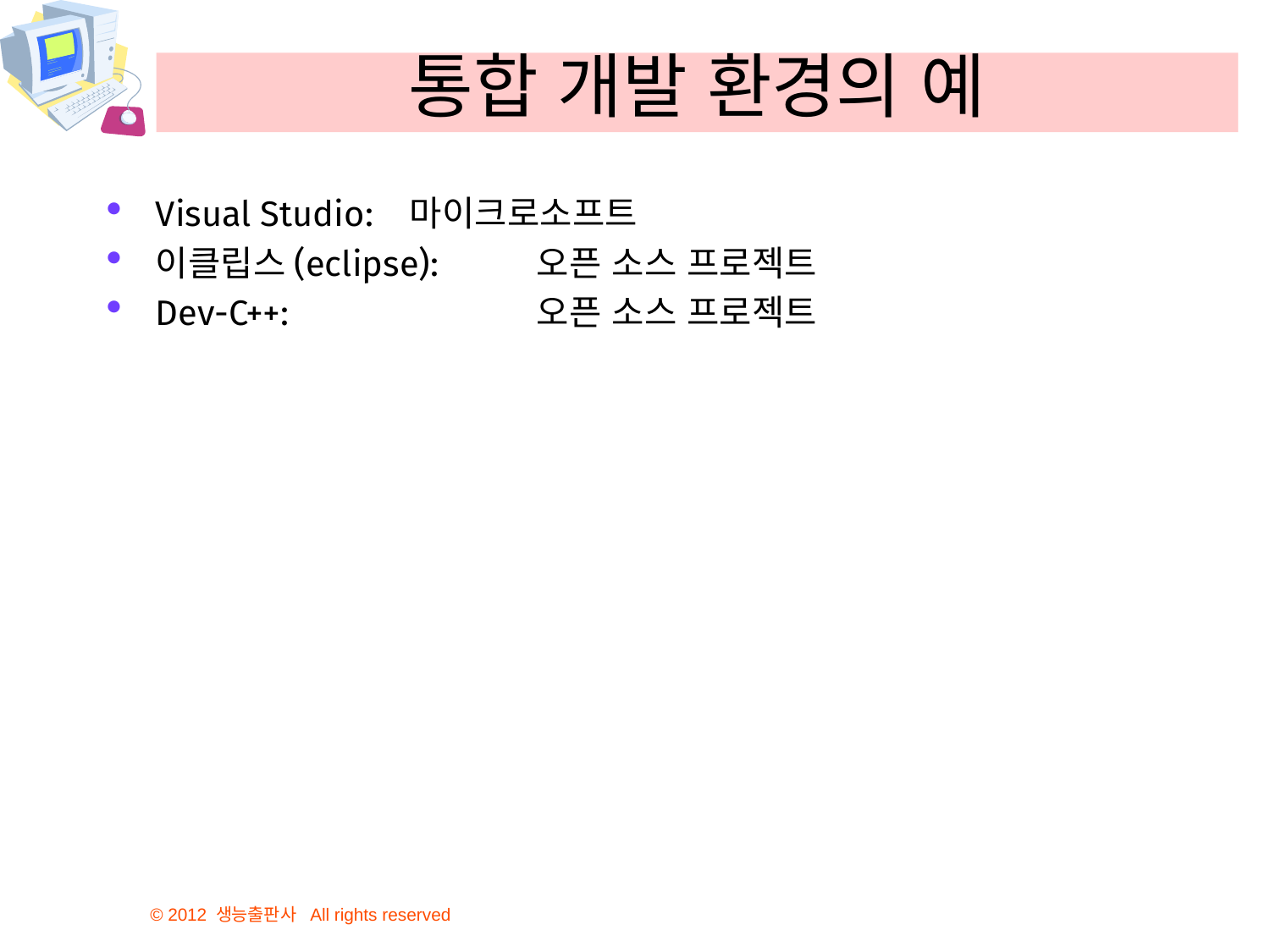

# 통합 개발 환경의 예
Visual Studio:	마이크로소프트
이클립스(eclipse): 	오픈 소스 프로젝트
Dev-C++: 		오픈 소스 프로젝트